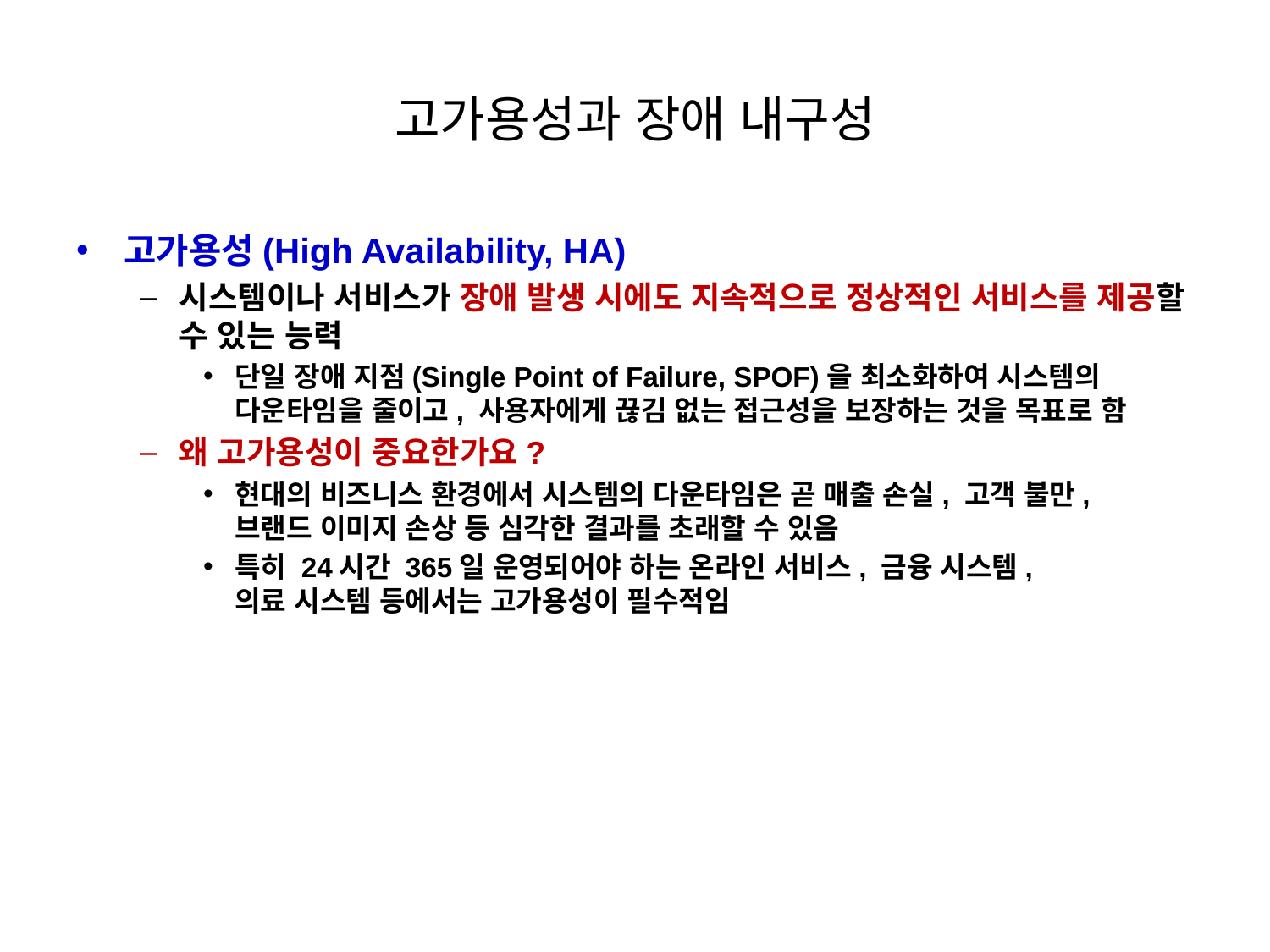

# 고가용성과 장애 내구성
고가용성(High Availability, HA)
시스템이나 서비스가 장애 발생 시에도 지속적으로 정상적인 서비스를 제공할 수 있는 능력
단일 장애 지점(Single Point of Failure, SPOF)을 최소화하여 시스템의
다운타임을 줄이고, 사용자에게 끊김 없는 접근성을 보장하는 것을 목표로 함
왜 고가용성이 중요한가요?
현대의 비즈니스 환경에서 시스템의 다운타임은 곧 매출 손실, 고객 불만,
브랜드 이미지 손상 등 심각한 결과를 초래할 수 있음
특히 24시간 365일 운영되어야 하는 온라인 서비스, 금융 시스템,
의료 시스템 등에서는 고가용성이 필수적임